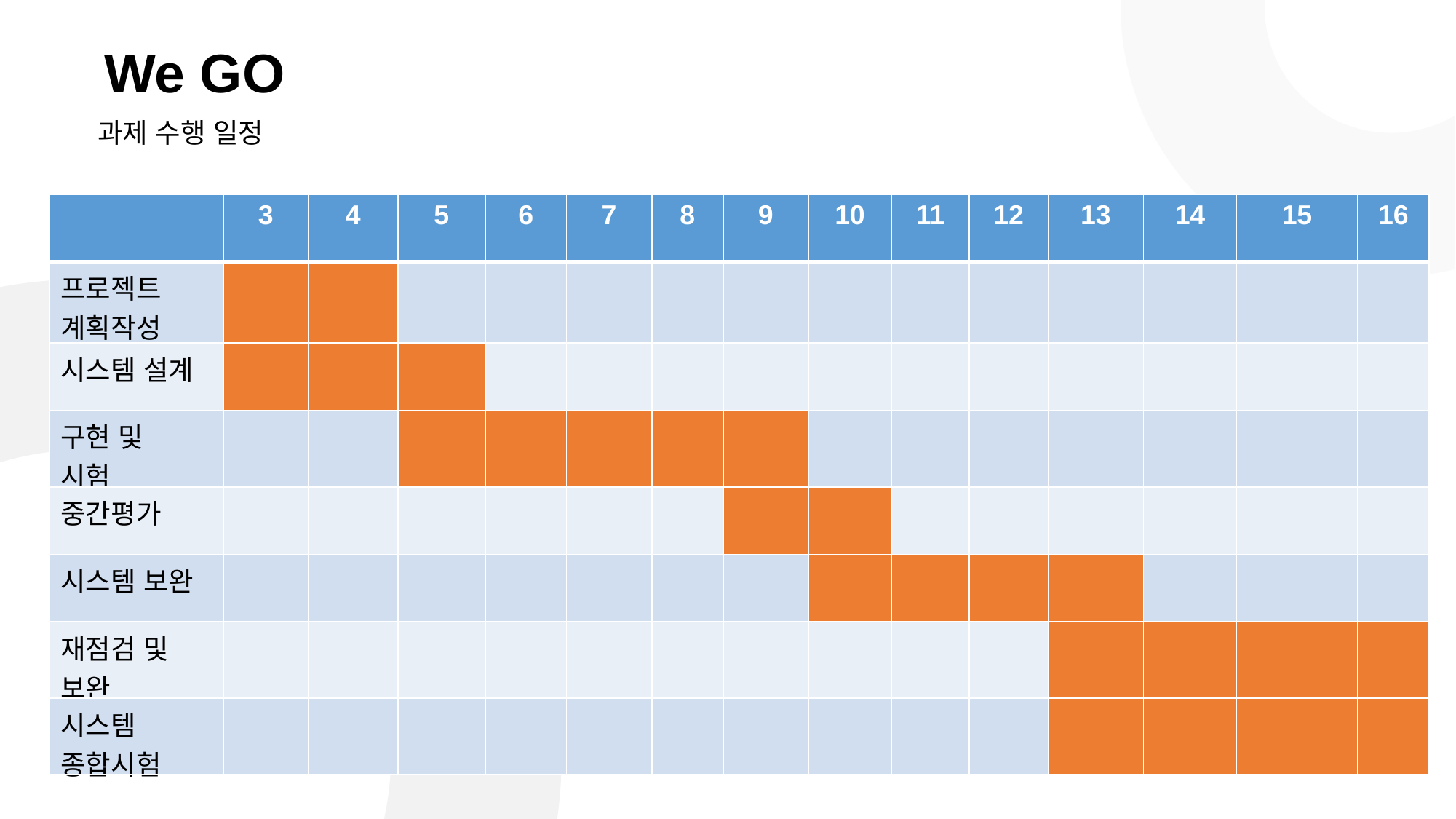

We GO
과제 수행 일정
|  | 3 | 4 | 5 | 6 | 7 | 8 | 9 | 10 | 11 | 12 | 13 | 14 | 15 | 16 |
| --- | --- | --- | --- | --- | --- | --- | --- | --- | --- | --- | --- | --- | --- | --- |
| 프로젝트 계획작성 |  |  |  |  |  |  |  |  |  |  |  |  |  |  |
| 시스템 설계 |  |  |  |  |  |  |  |  |  |  |  |  |  |  |
| 구현 및 시험 |  |  |  |  |  |  |  |  |  |  |  |  |  |  |
| 중간평가 |  |  |  |  |  |  |  |  |  |  |  |  |  |  |
| 시스템 보완 |  |  |  |  |  |  |  |  |  |  |  |  |  |  |
| 재점검 및 보완 |  |  |  |  |  |  |  |  |  |  |  |  |  |  |
| 시스템 종합시험 |  |  |  |  |  |  |  |  |  |  |  |  |  |  |